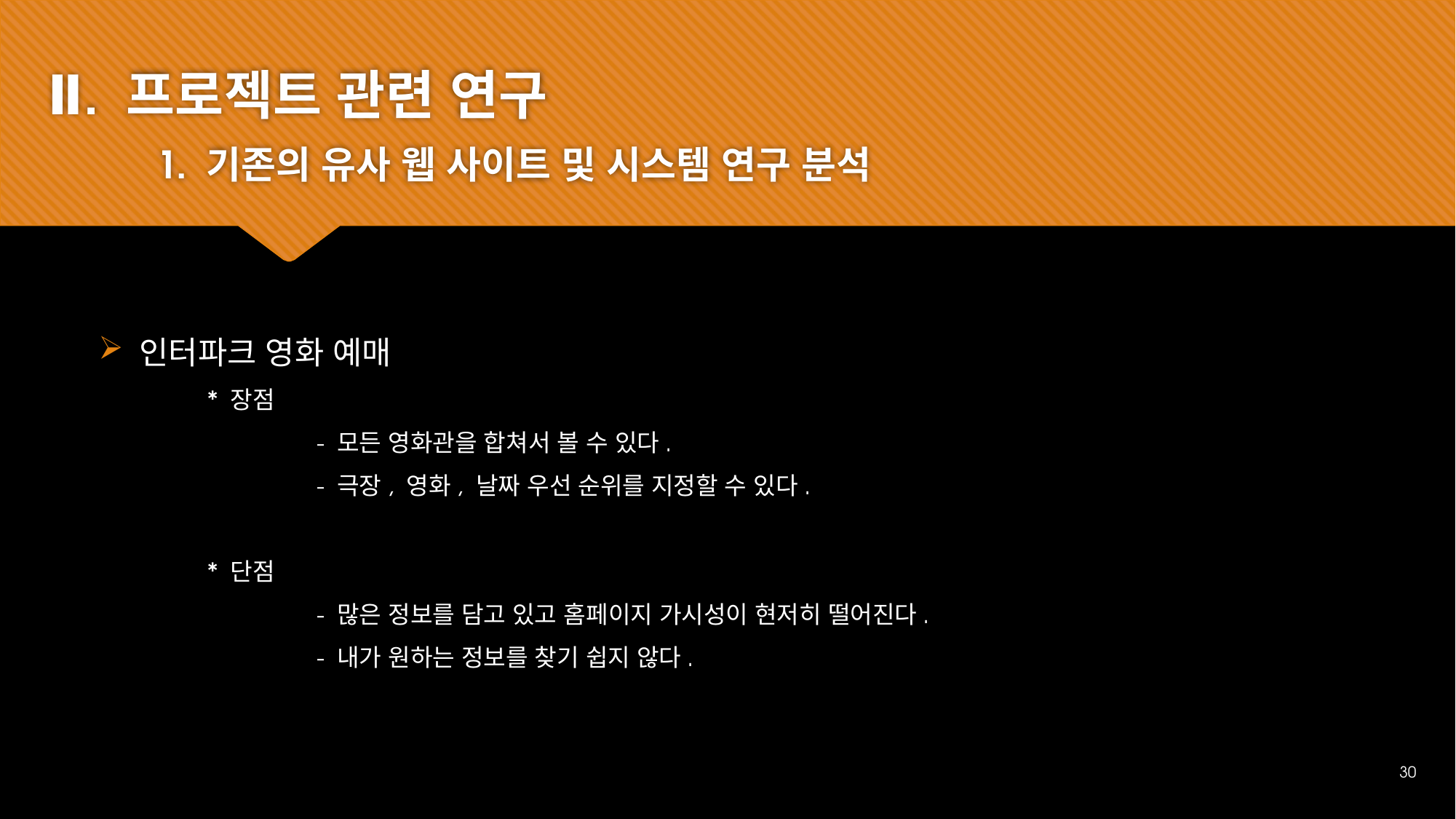

Ⅱ. 프로젝트 관련 연구
	1. 기존의 유사 웹 사이트 및 시스템 연구 분석

인터파크 영화 예매
	* 장점
		- 모든 영화관을 합쳐서 볼 수 있다.
		- 극장, 영화, 날짜 우선 순위를 지정할 수 있다.

	* 단점
		- 많은 정보를 담고 있고 홈페이지 가시성이 현저히 떨어진다.
		- 내가 원하는 정보를 찾기 쉽지 않다.

30